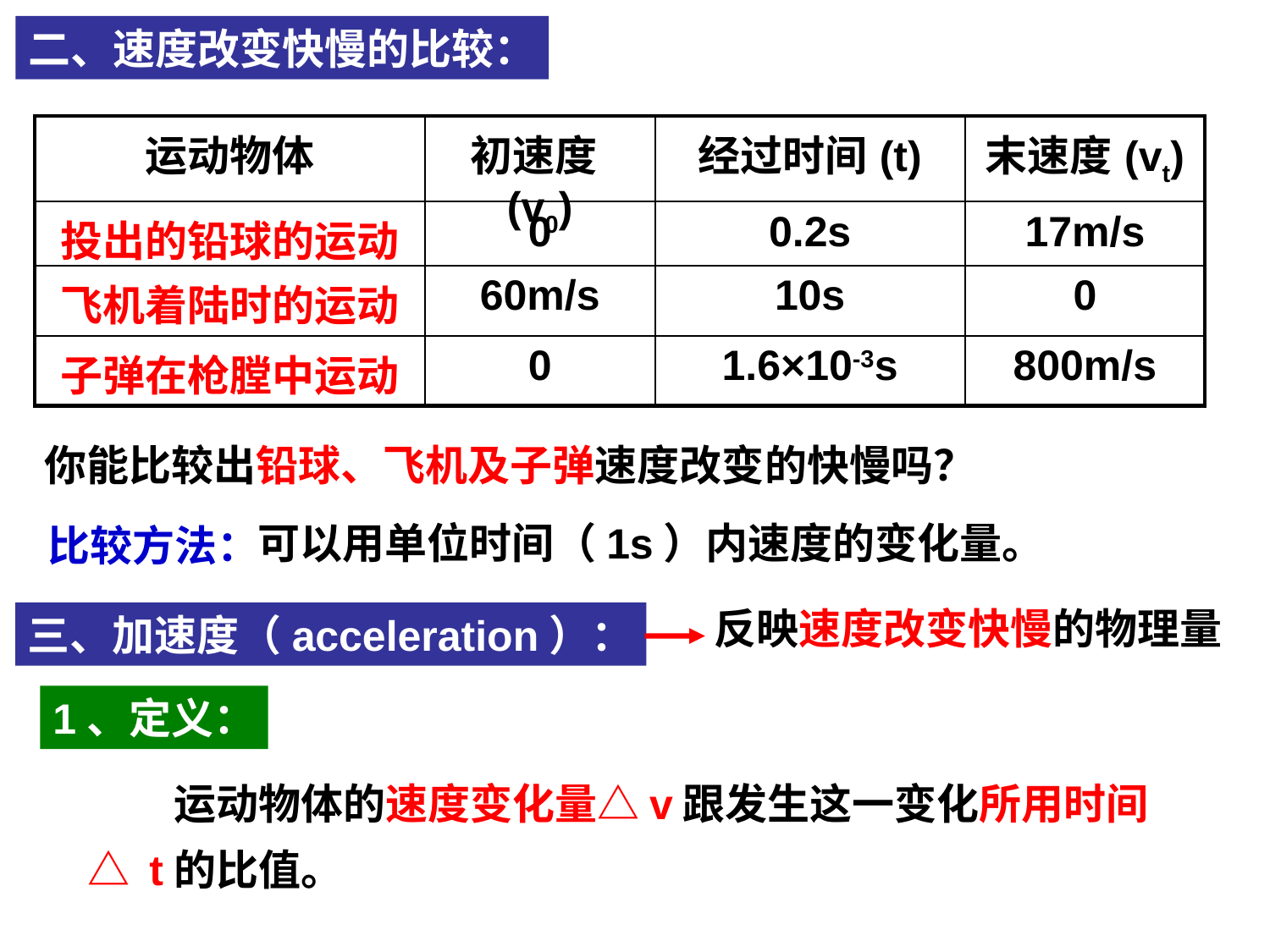

二、速度改变快慢的比较：
| 运动物体 | 初速度(v0) | 经过时间(t) | 末速度(vt) |
| --- | --- | --- | --- |
| 投出的铅球的运动 | 0 | 0.2s | 17m/s |
| 飞机着陆时的运动 | 60m/s | 10s | 0 |
| 子弹在枪膛中运动 | 0 | 1.6×10-3s | 800m/s |
你能比较出铅球、飞机及子弹速度改变的快慢吗？
可以用单位时间（1s）内速度的变化量。
比较方法：
反映速度改变快慢的物理量
三、加速度（acceleration）：

1、定义：
        运动物体的速度变化量△v跟发生这一变化所用时间△ t的比值。